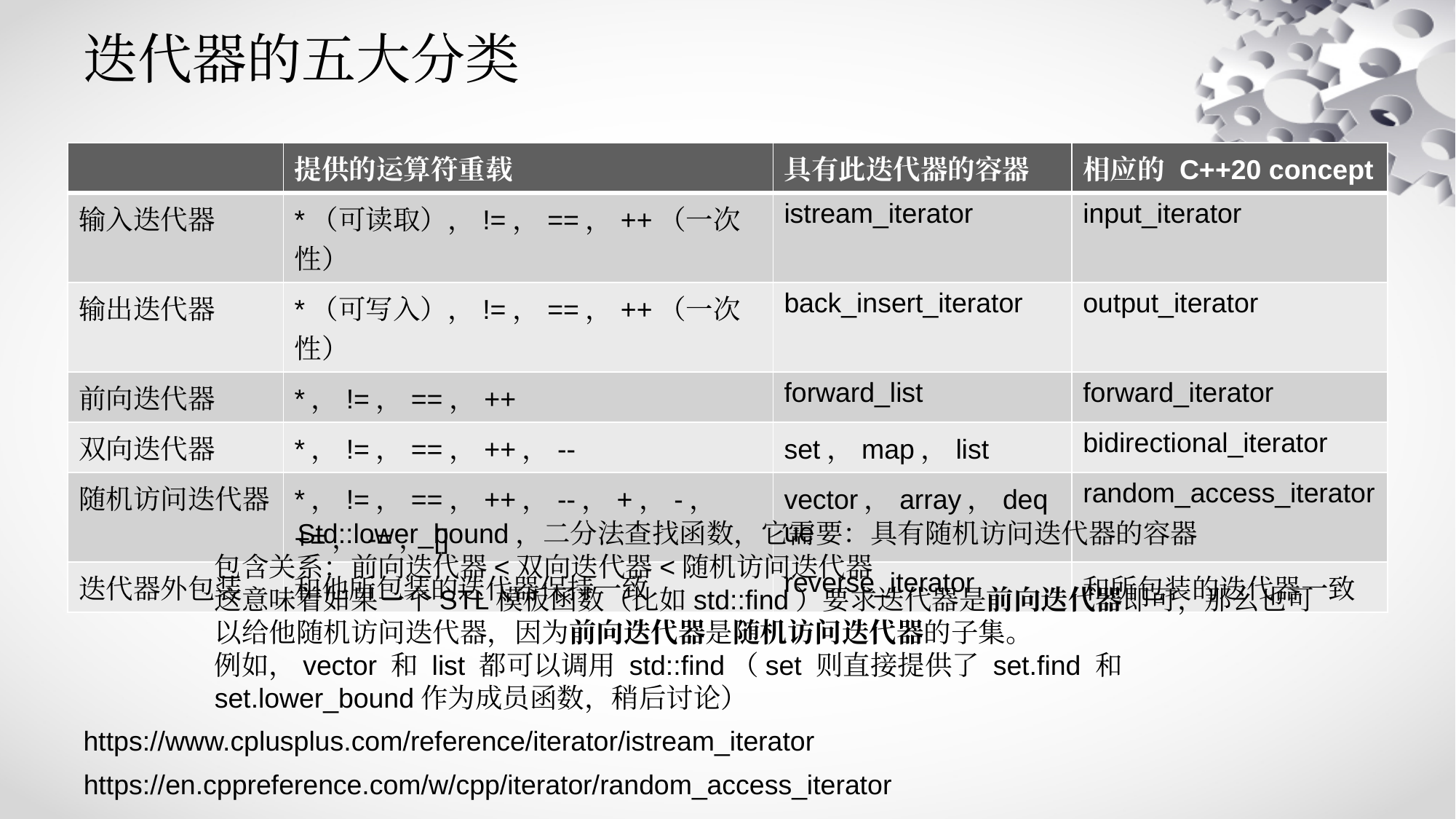

# 迭代器的五大分类
|  | 提供的运算符重载 | 具有此迭代器的容器 | 相应的 C++20 concept |
| --- | --- | --- | --- |
| 输入迭代器 | \*（可读取），!=，==，++（一次性） | istream\_iterator | input\_iterator |
| 输出迭代器 | \*（可写入），!=，==，++（一次性） | back\_insert\_iterator | output\_iterator |
| 前向迭代器 | \*，!=，==，++ | forward\_list | forward\_iterator |
| 双向迭代器 | \*，!=，==，++，-- | set，map，list | bidirectional\_iterator |
| 随机访问迭代器 | \*，!=，==，++，--，+，-，+=，-=，[] | vector，array，deque | random\_access\_iterator |
| 迭代器外包装 | 和他所包装的迭代器保持一致 | reverse\_iterator | 和所包装的迭代器一致 |
Std::lower_bound，二分法查找函数，它需要：具有随机访问迭代器的容器
包含关系：前向迭代器<双向迭代器<随机访问迭代器
这意味着如果一个STL模板函数（比如std::find）要求迭代器是前向迭代器即可，那么也可以给他随机访问迭代器，因为前向迭代器是随机访问迭代器的子集。
例如，vector 和 list 都可以调用 std::find（set 则直接提供了 set.find 和set.lower_bound作为成员函数，稍后讨论）
https://www.cplusplus.com/reference/iterator/istream_iterator
https://en.cppreference.com/w/cpp/iterator/random_access_iterator